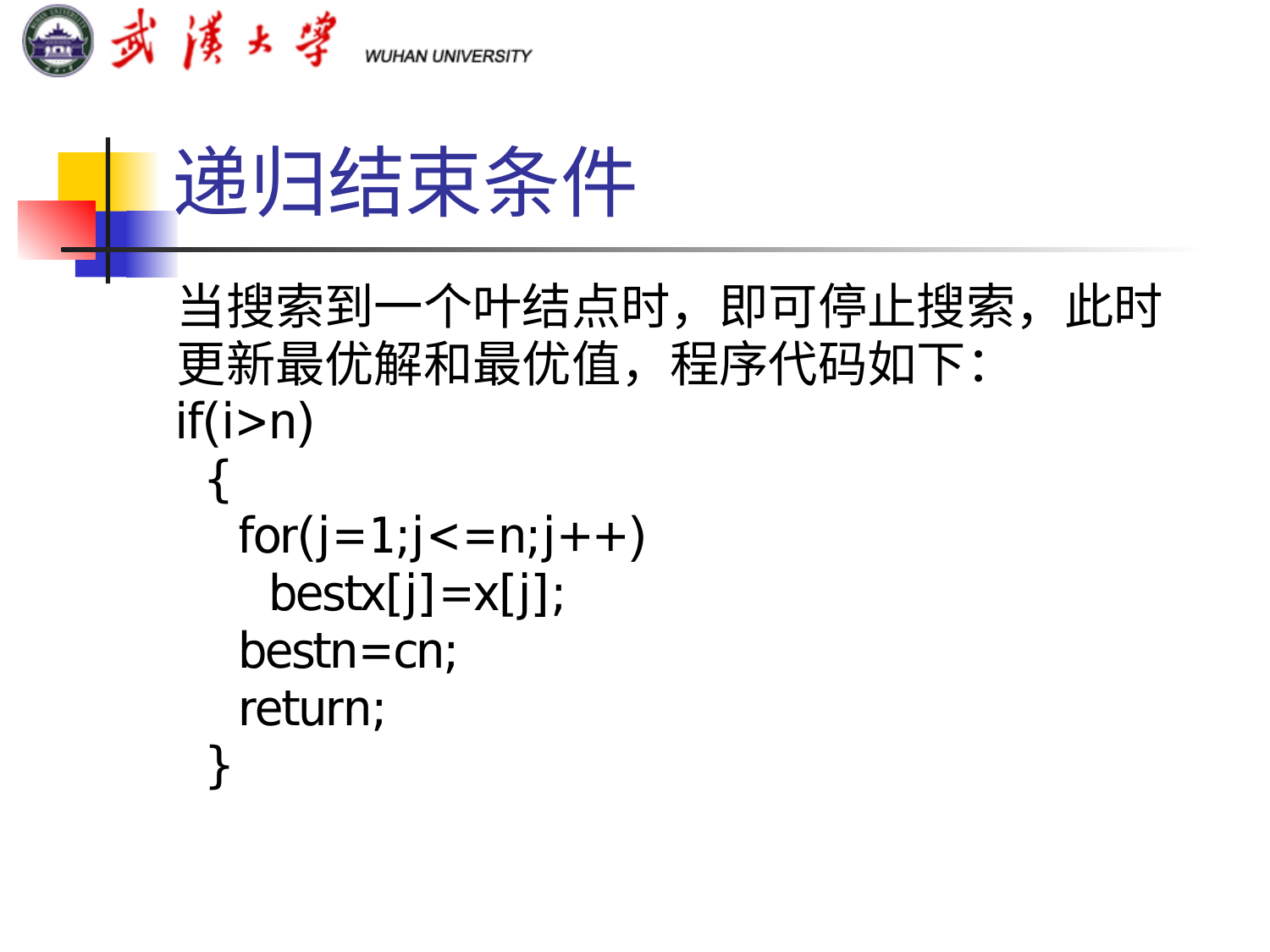

# 递归结束条件
当搜索到一个叶结点时，即可停止搜索，此时
更新最优解和最优值，程序代码如下：
if(i>n)
  {
    for(j=1;j<=n;j++)
      bestx[j]=x[j];
    bestn=cn;
    return;
  }